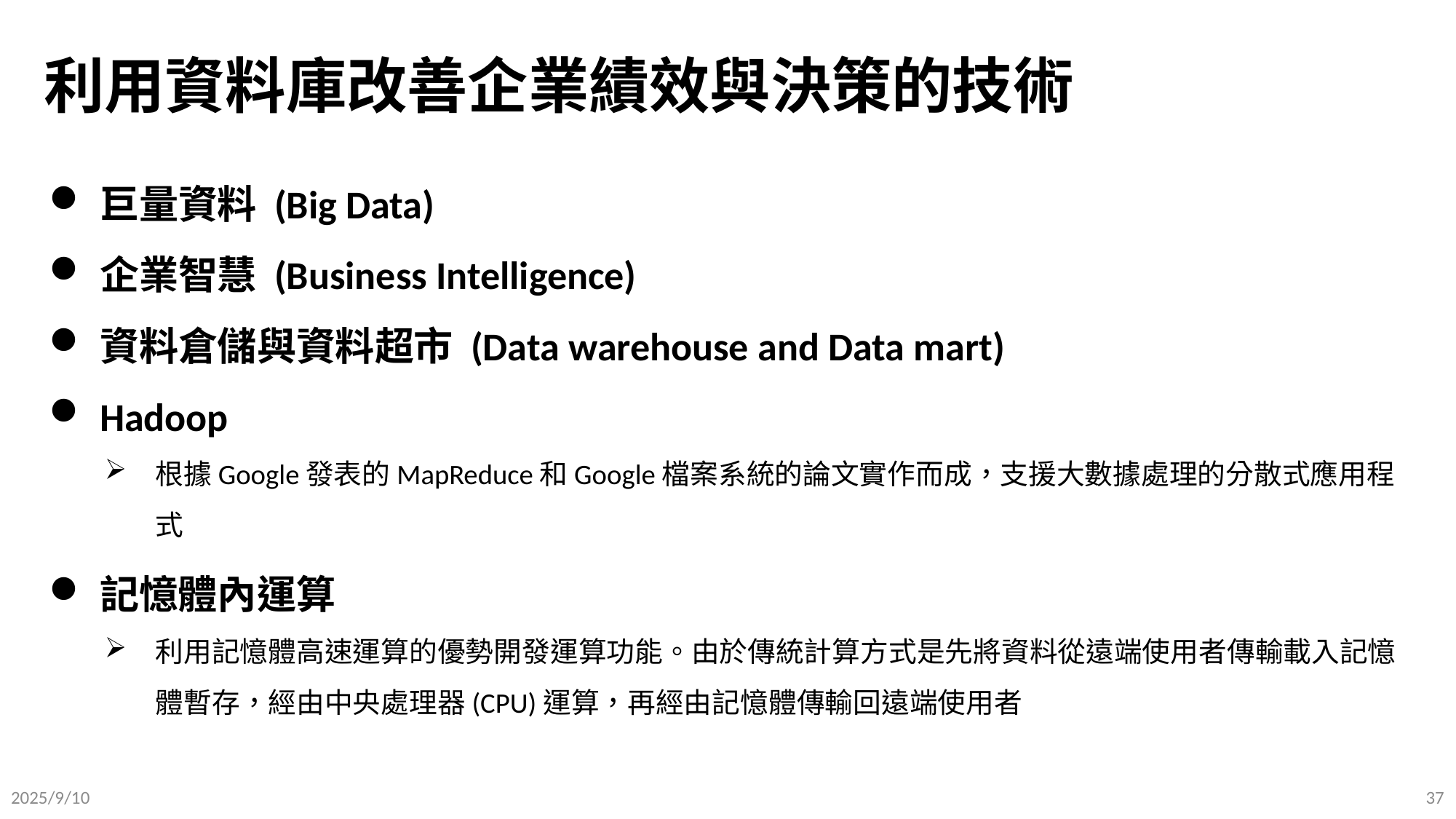

# 利用資料庫改善企業績效與決策的技術
巨量資料 (Big Data)
企業智慧 (Business Intelligence)
資料倉儲與資料超市 (Data warehouse and Data mart)
Hadoop
根據Google發表的MapReduce和Google檔案系統的論文實作而成，支援大數據處理的分散式應用程式
記憶體內運算
利用記憶體高速運算的優勢開發運算功能。由於傳統計算方式是先將資料從遠端使用者傳輸載入記憶體暫存，經由中央處理器(CPU)運算，再經由記憶體傳輸回遠端使用者
2025/9/10
37